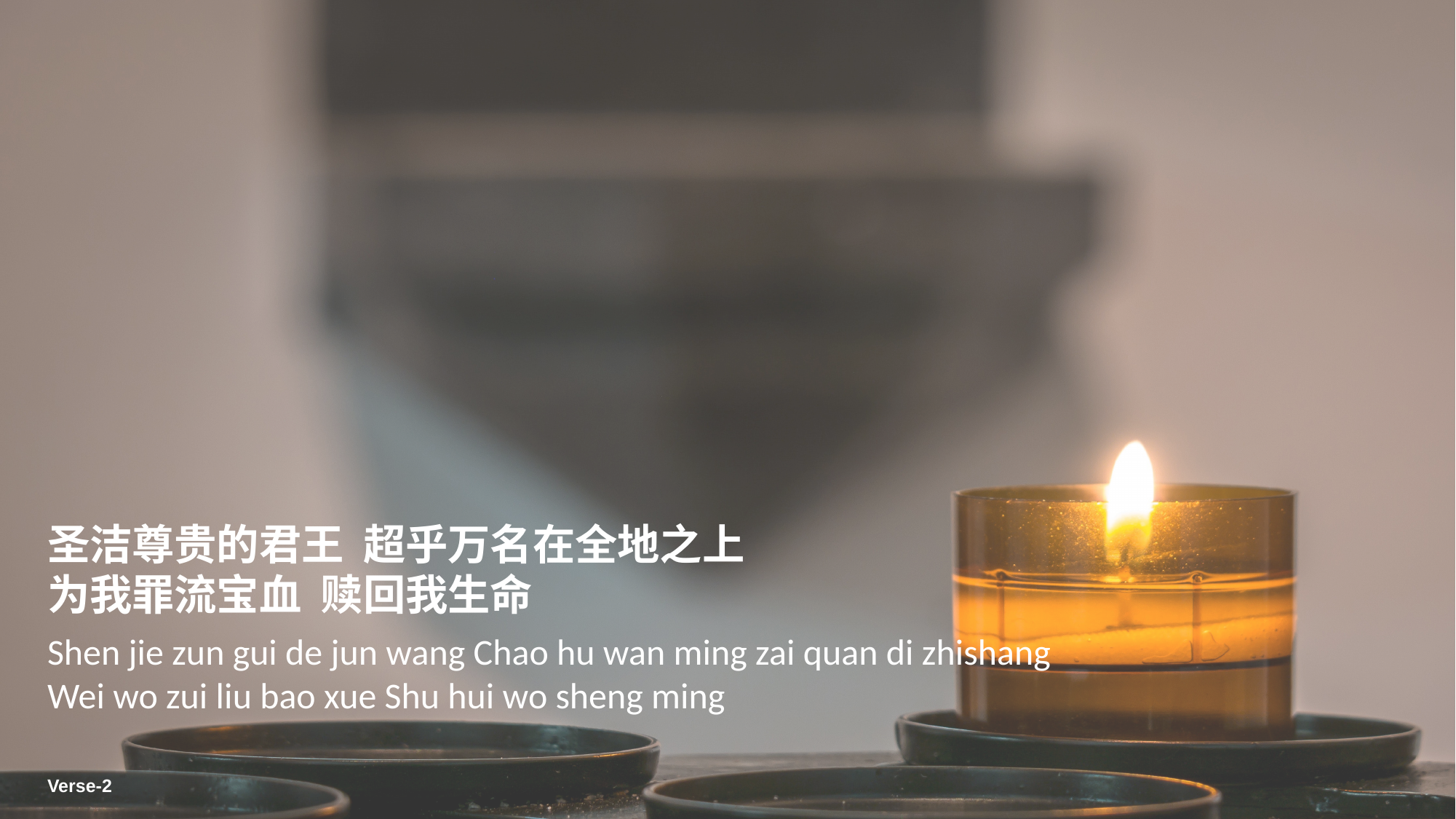

圣洁尊贵的君王  超乎万名在全地之上
为我罪流宝血  赎回我生命

Shen jie zun gui de jun wang Chao hu wan ming zai quan di zhishang
Wei wo zui liu bao xue Shu hui wo sheng ming

Verse-2